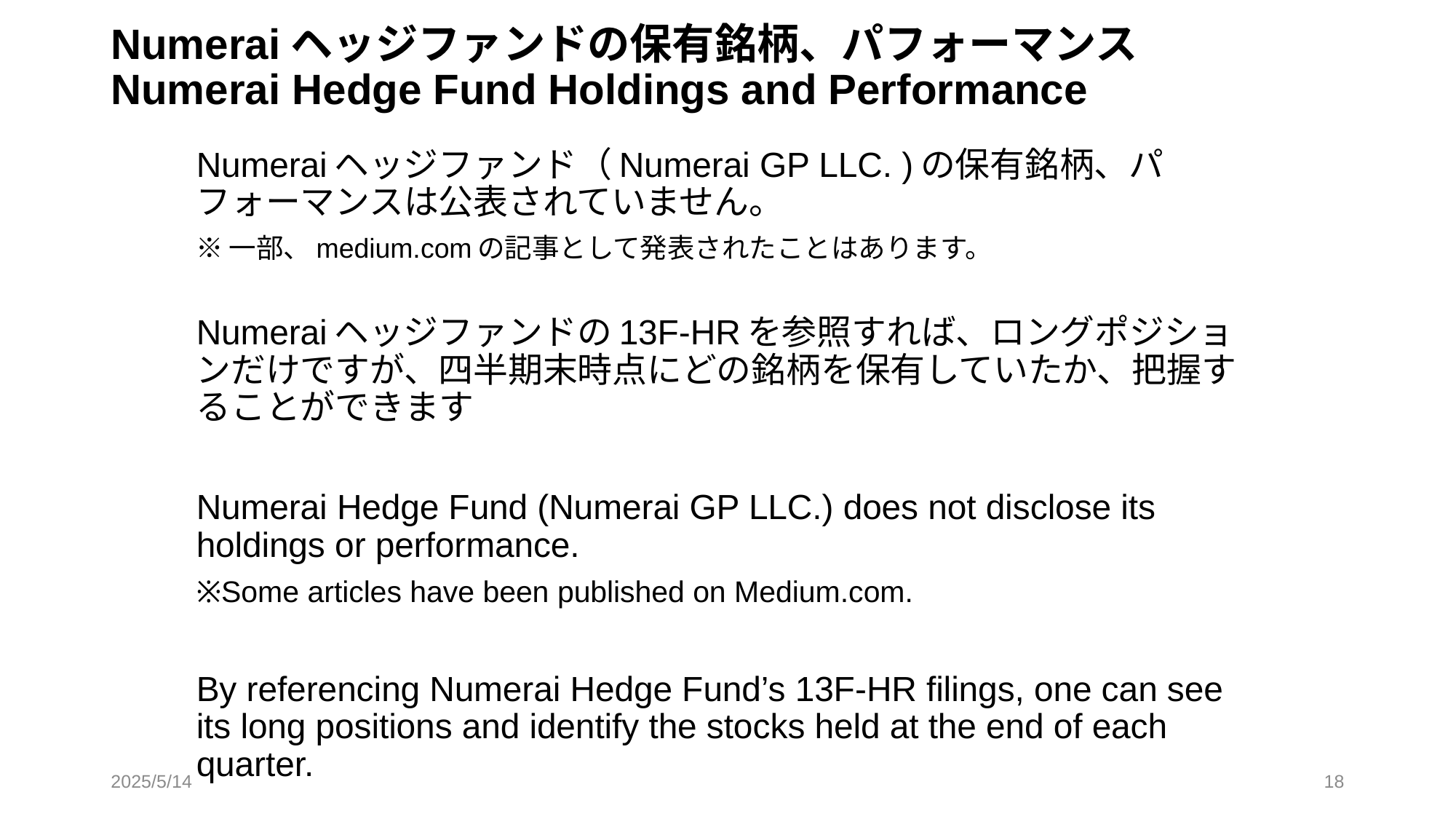

# Numeraiヘッジファンドの保有銘柄、パフォーマンス Numerai Hedge Fund Holdings and Performance
Numeraiヘッジファンド（Numerai GP LLC. )の保有銘柄、パフォーマンスは公表されていません。
※一部、medium.comの記事として発表されたことはあります。

Numeraiヘッジファンドの13F-HRを参照すれば、ロングポジションだけですが、四半期末時点にどの銘柄を保有していたか、把握することができます

Numerai Hedge Fund (Numerai GP LLC.) does not disclose its holdings or performance.
※Some articles have been published on Medium.com.

By referencing Numerai Hedge Fund’s 13F-HR filings, one can see its long positions and identify the stocks held at the end of each quarter.

2025/5/14
18